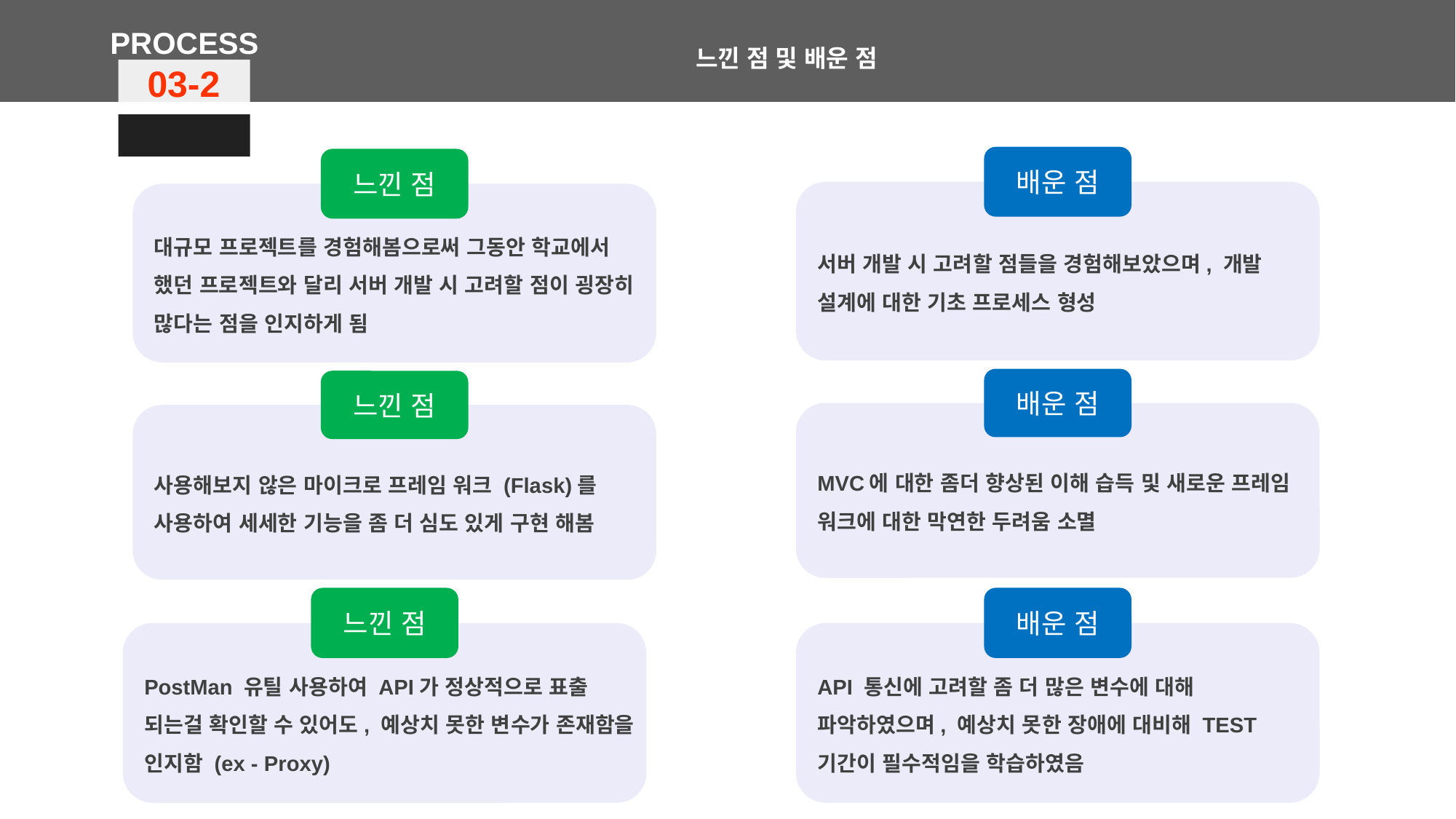

PROCESS
느낀 점 및 배운 점
03-2

배운 점

서버 개발 시 고려할 점들을 경험해보았으며, 개발 설계에 대한 기초 프로세스 형성
느낀 점

대규모 프로젝트를 경험해봄으로써 그동안 학교에서 했던 프로젝트와 달리 서버 개발 시 고려할 점이 굉장히 많다는 점을 인지하게 됨
배운 점

MVC에 대한 좀더 향상된 이해 습득 및 새로운 프레임 워크에 대한 막연한 두려움 소멸
느낀 점

사용해보지 않은 마이크로 프레임 워크 (Flask)를 사용하여 세세한 기능을 좀 더 심도 있게 구현 해봄
배운 점

API 통신에 고려할 좀 더 많은 변수에 대해 파악하였으며, 예상치 못한 장애에 대비해 TEST 기간이 필수적임을 학습하였음
느낀 점

PostMan 유틸 사용하여 API가 정상적으로 표출 되는걸 확인할 수 있어도, 예상치 못한 변수가 존재함을 인지함 (ex - Proxy)